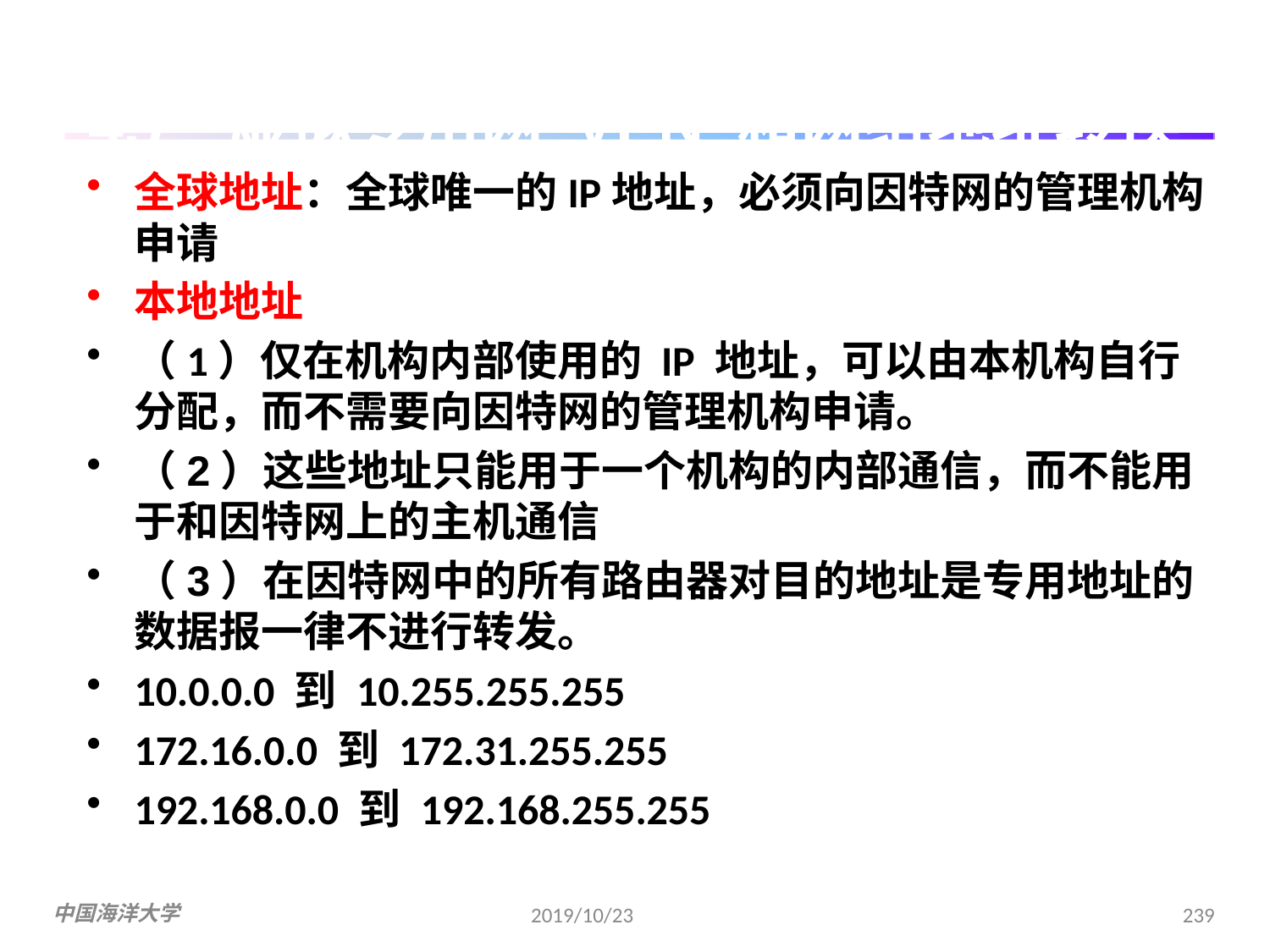

# 4.7  虚拟专用网 VPN 和网络地址转换 NAT 4.7.1 虚拟专用网 VPN
全球地址：全球唯一的IP地址，必须向因特网的管理机构申请
本地地址
（1）仅在机构内部使用的 IP 地址，可以由本机构自行分配，而不需要向因特网的管理机构申请。
（2）这些地址只能用于一个机构的内部通信，而不能用于和因特网上的主机通信
（3）在因特网中的所有路由器对目的地址是专用地址的数据报一律不进行转发。
10.0.0.0 到 10.255.255.255
172.16.0.0 到 172.31.255.255
192.168.0.0 到 192.168.255.255